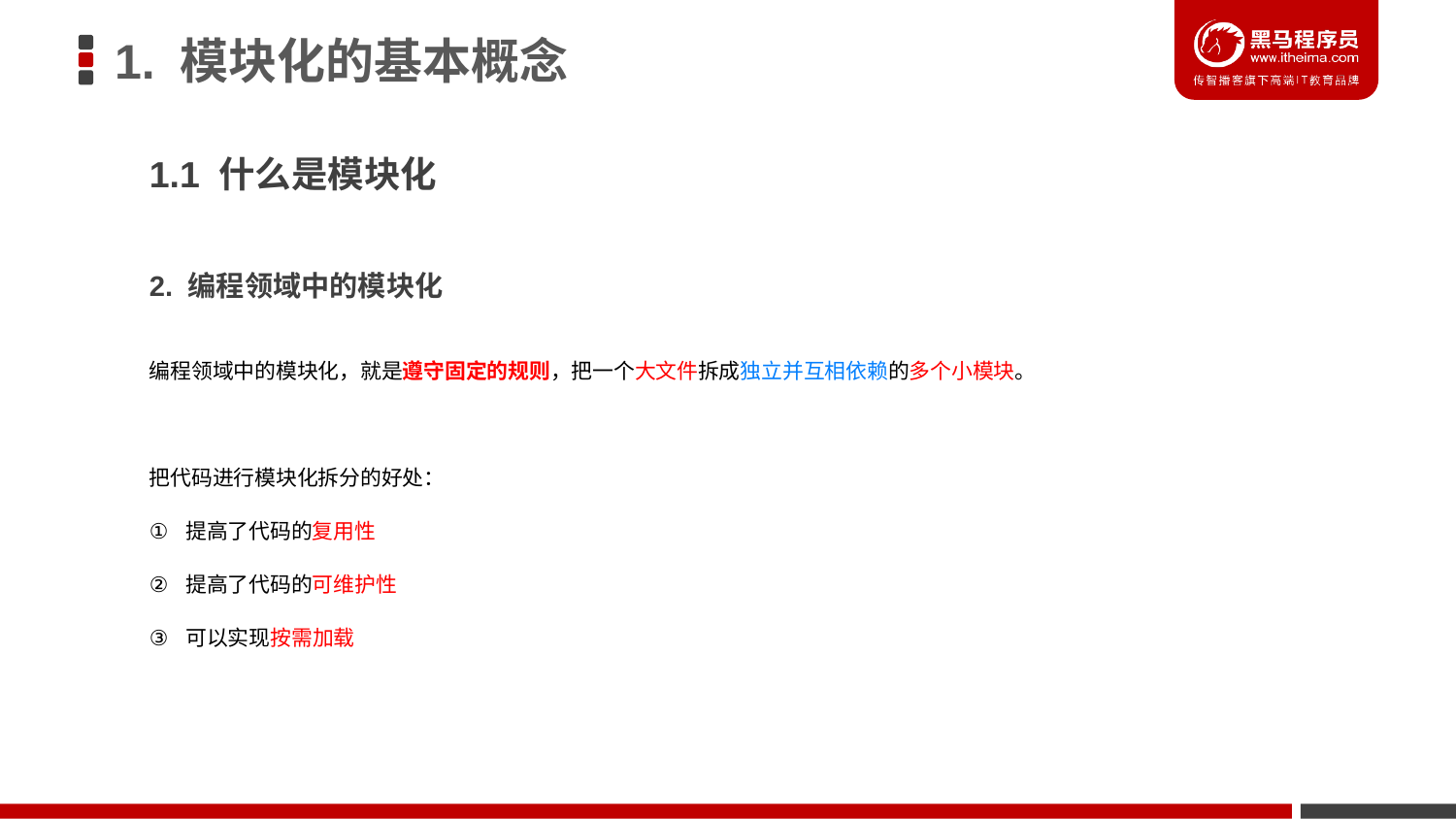

# 1. 模块化的基本概念
1.1 什么是模块化
2. 编程领域中的模块化
编程领域中的模块化，就是遵守固定的规则，把一个大文件拆成独立并互相依赖的多个小模块。

把代码进行模块化拆分的好处：
提高了代码的复用性
提高了代码的可维护性
可以实现按需加载